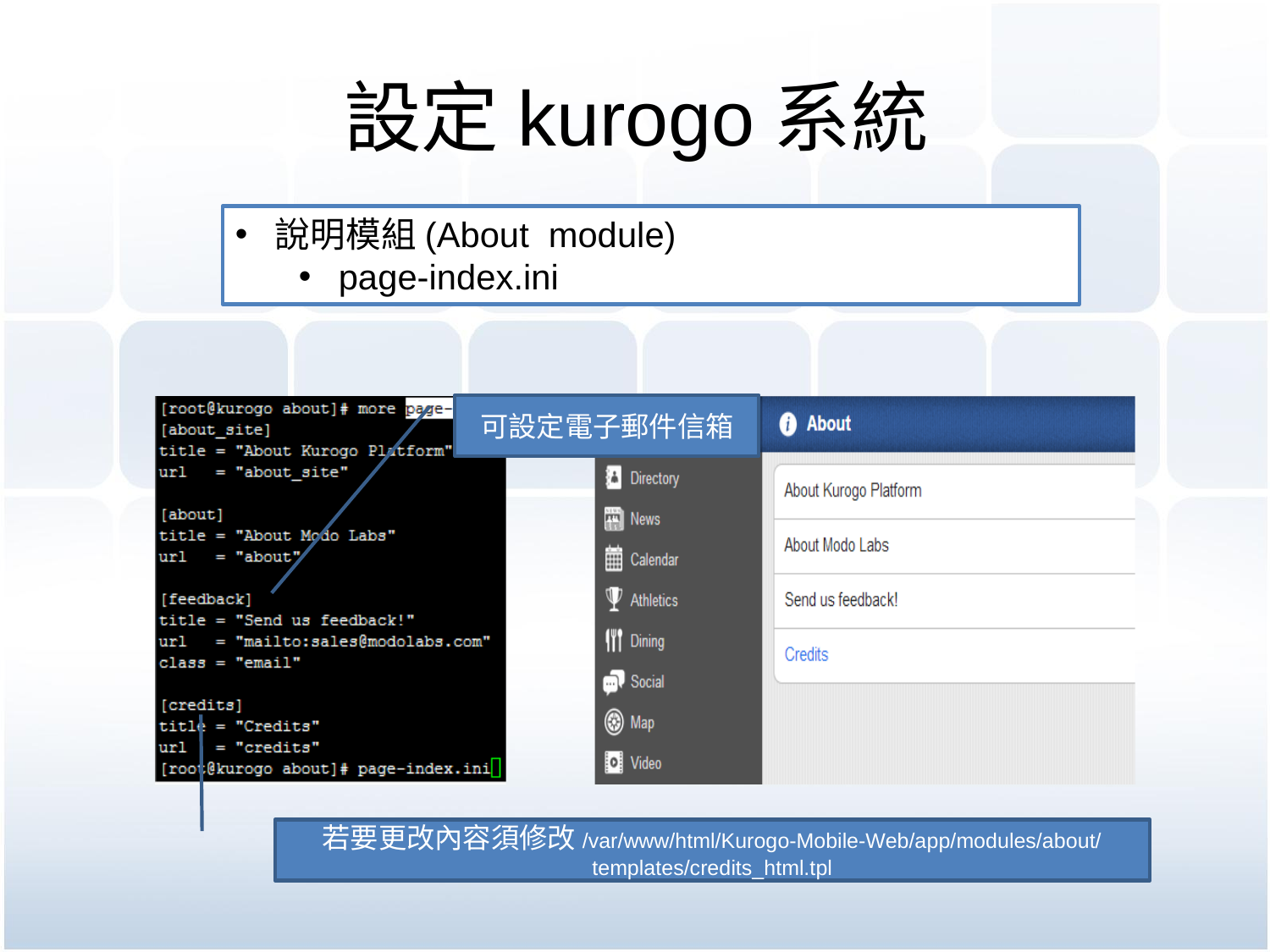

# 設定kurogo系統
說明模組(About  module)
page-index.ini
可設定電子郵件信箱

若要更改內容須修改/var/www/html/Kurogo-Mobile-Web/app/modules/about/templates/credits_html.tpl